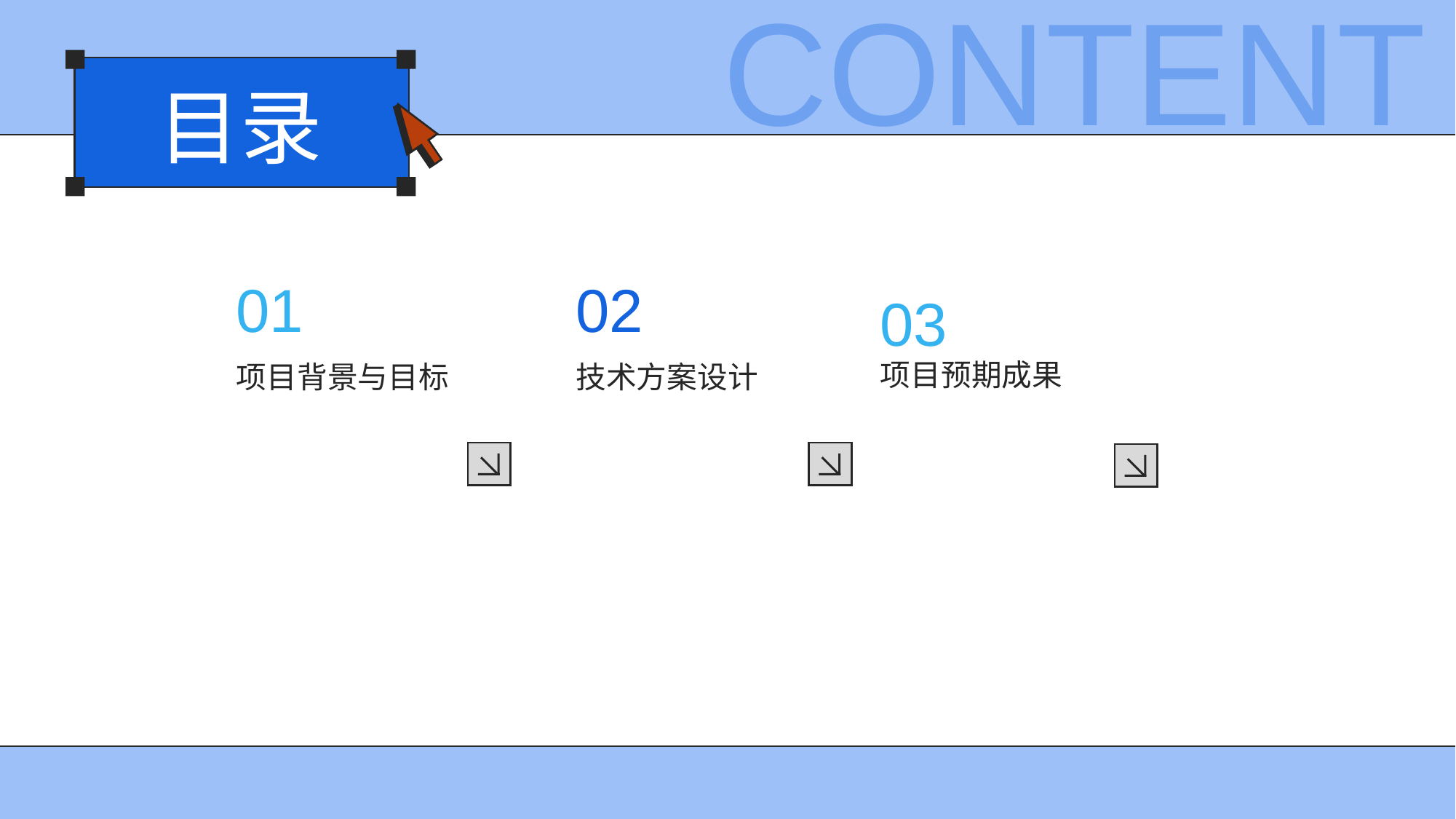

CONTENT

目录

01
02
03
项目预期成果
项目背景与目标
技术方案设计